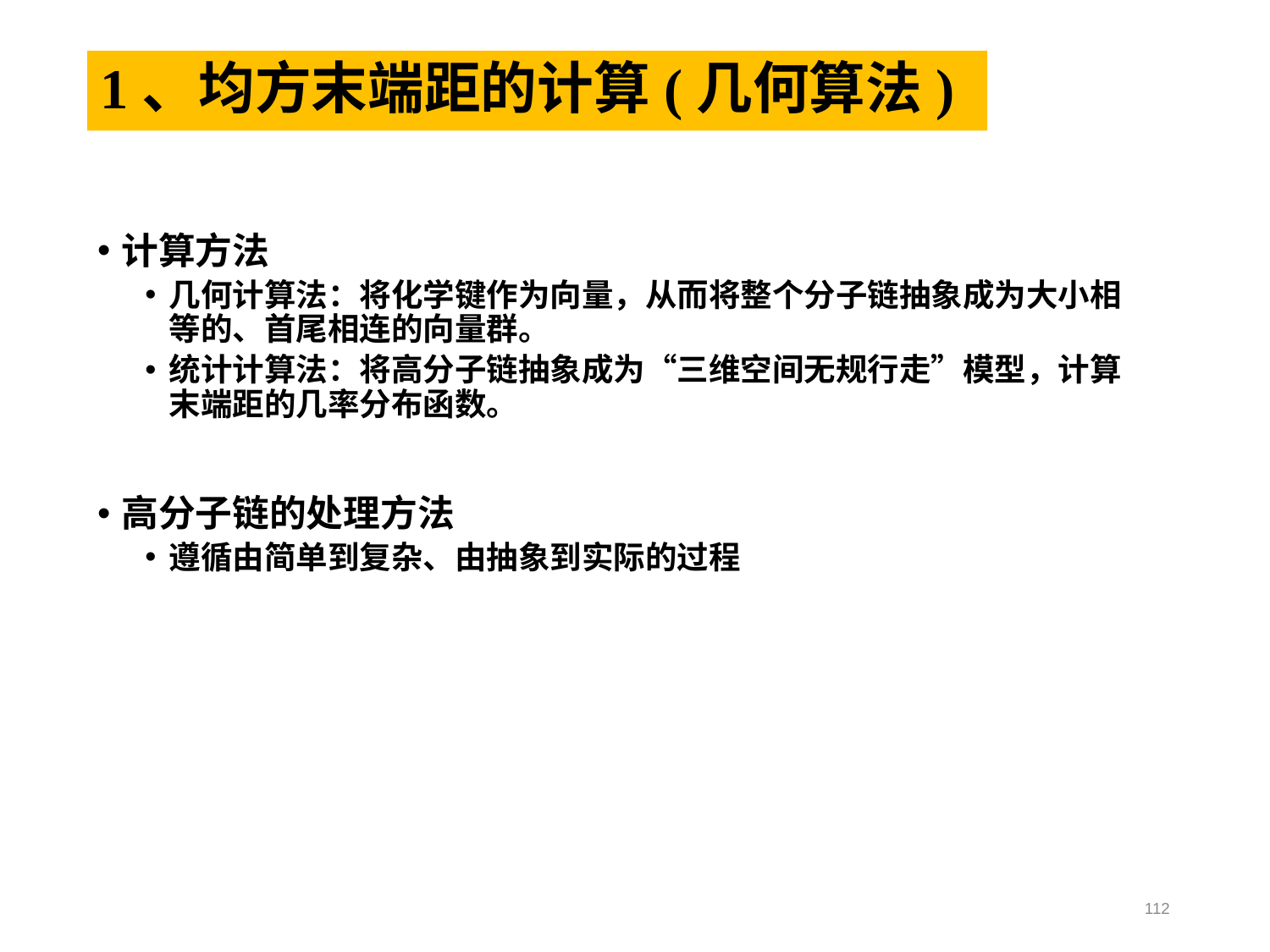

# 1、均方末端距的计算(几何算法)
计算方法
几何计算法：将化学键作为向量，从而将整个分子链抽象成为大小相等的、首尾相连的向量群。
统计计算法：将高分子链抽象成为“三维空间无规行走”模型，计算末端距的几率分布函数。

高分子链的处理方法
遵循由简单到复杂、由抽象到实际的过程
112